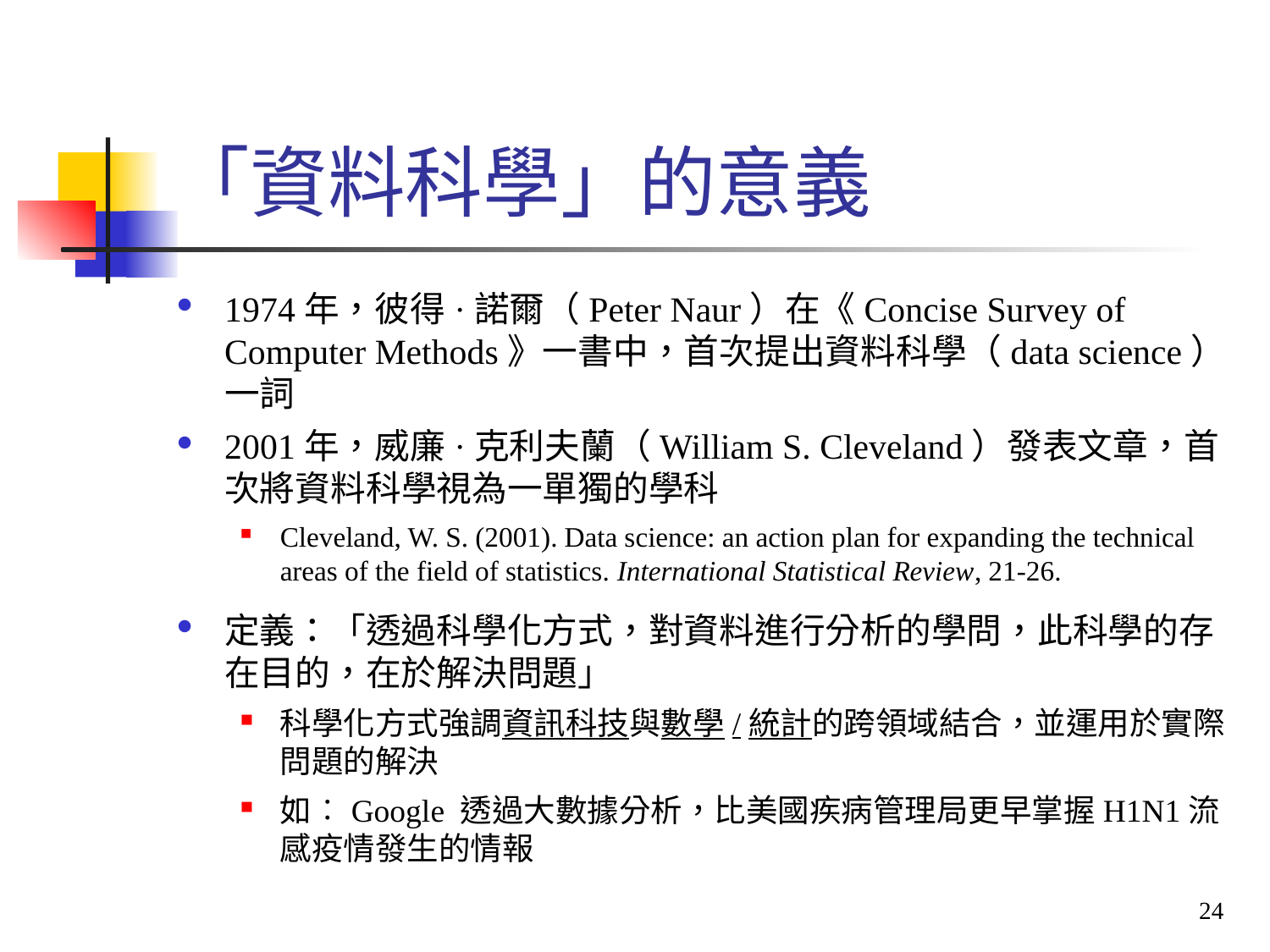

# 「資料科學」的意義
1974年，彼得·諾爾（Peter Naur）在《Concise Survey of Computer Methods》一書中，首次提出資料科學（data science）一詞
2001年，威廉·克利夫蘭（William S. Cleveland）發表文章，首次將資料科學視為一單獨的學科
Cleveland, W. S. (2001). Data science: an action plan for expanding the technical areas of the field of statistics. International Statistical Review, 21-26.
定義：「透過科學化方式，對資料進行分析的學問，此科學的存在目的，在於解決問題」
科學化方式強調資訊科技與數學/統計的跨領域結合，並運用於實際問題的解決
如︰Google 透過大數據分析，比美國疾病管理局更早掌握H1N1流感疫情發生的情報